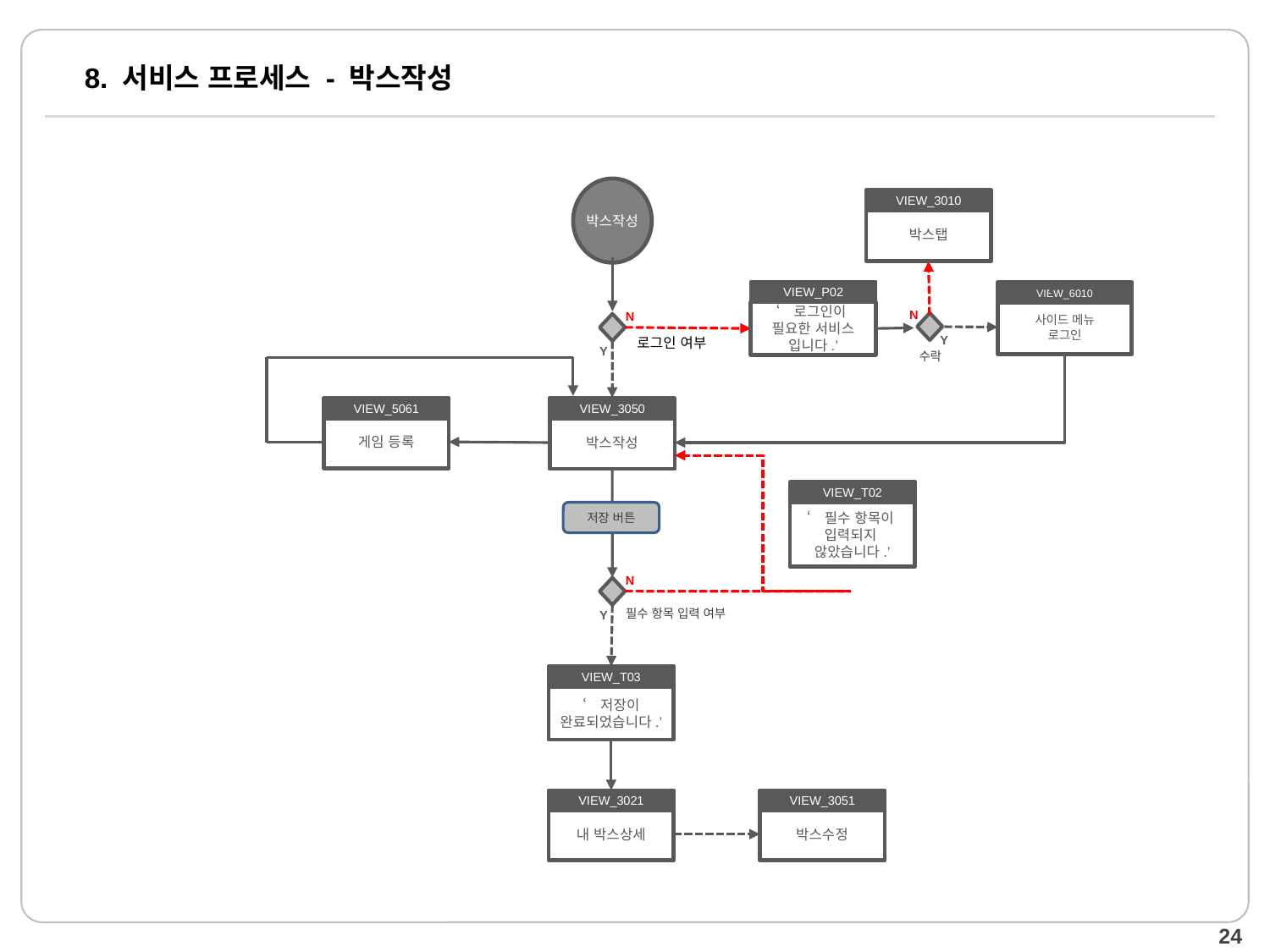

# 8. 서비스 프로세스 - 박스작성
박스작성
VIEW_3010
박스탭
VIEW_P02
VIEW_6010
사이드 메뉴
로그인
N
‘로그인이
필요한 서비스 입니다.’
N

Y
박스작성

Y
로그인 여부
수락
VIEW_3050
VIEW_5061
게임 등록
박스작성
VIEW_T02
저장 버튼
‘필수 항목이
입력되지
않았습니다.’
N

Y
필수 항목 입력 여부
VIEW_T03
‘저장이 완료되었습니다.’
VIEW_3051
VIEW_3021
박스수정
내 박스상세
24